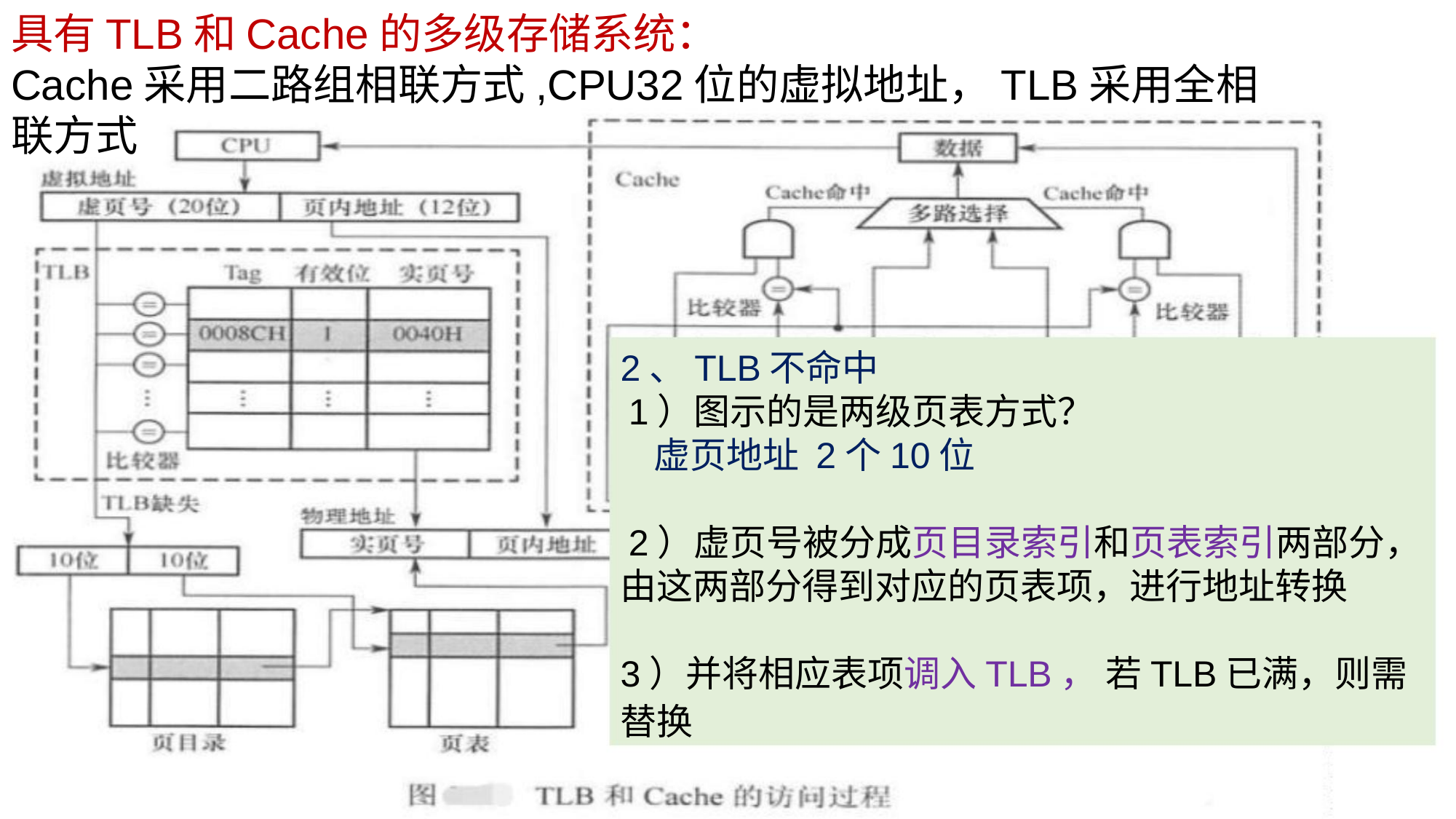

具有TLB和Cache的多级存储系统：
Cache采用二路组相联方式,CPU32位的虚拟地址，TLB采用全相联方式
2、TLB不命中
1）图示的是两级页表方式？
虚页地址 2个10位
2）虚页号被分成页目录索引和页表索引两部分，
由这两部分得到对应的页表项，进行地址转换
3）并将相应表项调入TLB， 若TLB已满，则需替换